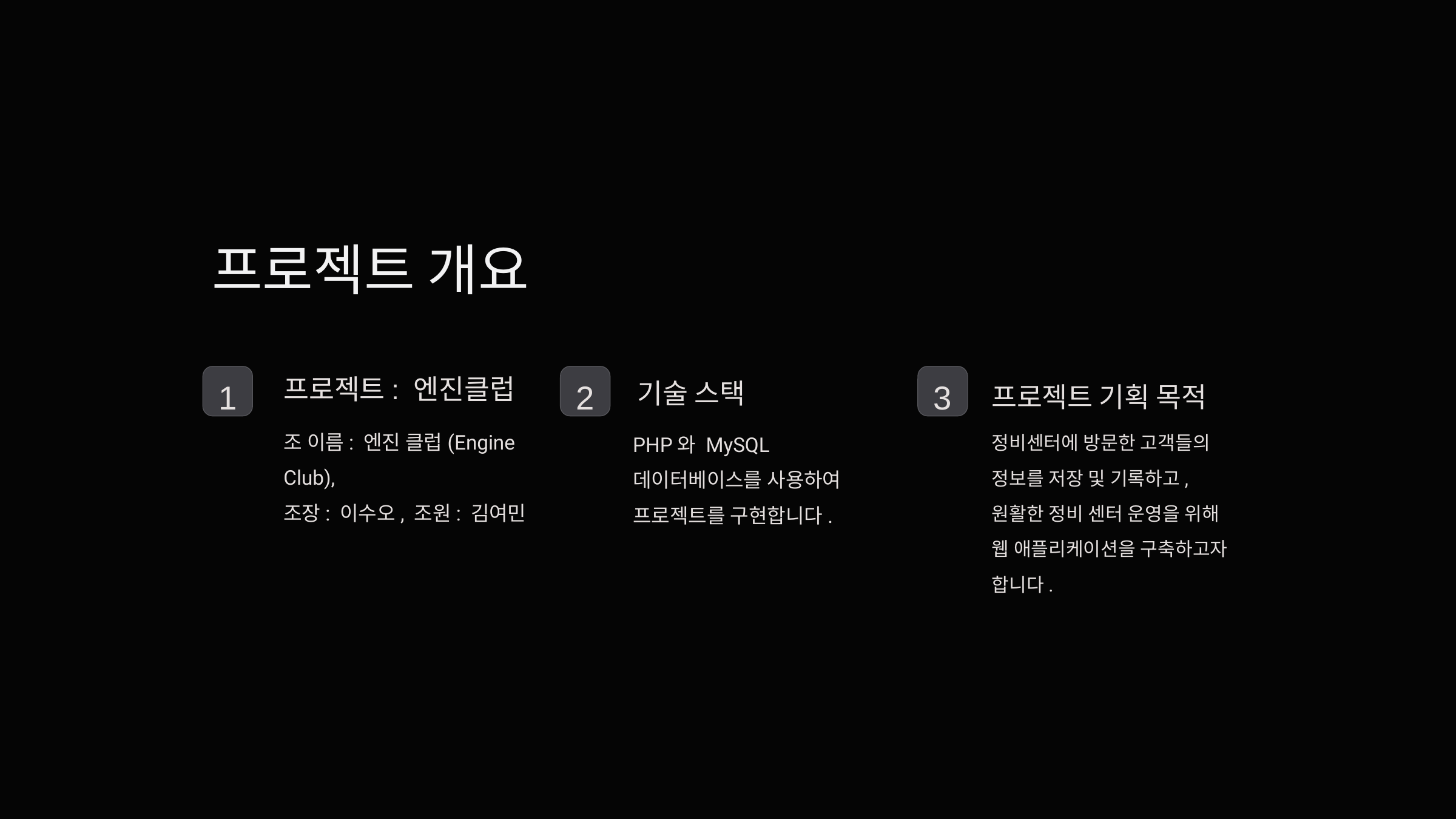

프로젝트 개요

프로젝트: 엔진클럽

기술 스택
1
2
3
프로젝트 기획 목적
조 이름: 엔진 클럽(Engine Club),
조장: 이수오, 조원: 김여민
정비센터에 방문한 고객들의 정보를 저장 및 기록하고,
원활한 정비 센터 운영을 위해 웹 애플리케이션을 구축하고자 합니다.
PHP와 MySQL 데이터베이스를 사용하여 프로젝트를 구현합니다.